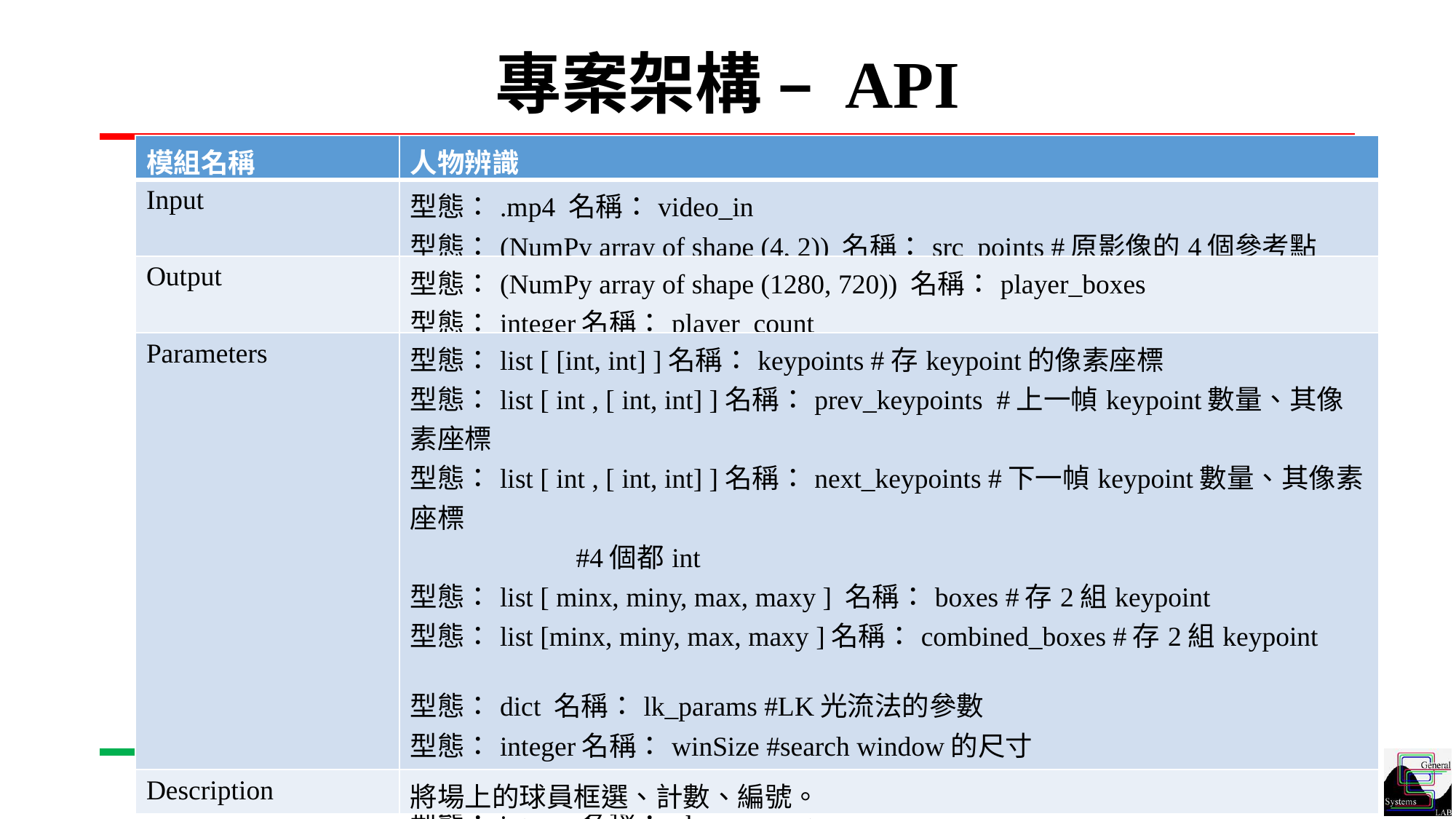

# 專案架構 – API
| 模組名稱 | 人物辨識 |
| --- | --- |
| Input | 型態：.mp4 名稱：video\_in 型態：(NumPy array of shape (4, 2)) 名稱：src\_points #原影像的4個參考點 |
| Output | 型態：(NumPy array of shape (1280, 720)) 名稱：player\_boxes 型態：integer名稱：player\_count |
| Parameters | 型態：list [ [int, int] ]名稱：keypoints #存keypoint的像素座標 型態：list [ int , [ int, int] ]名稱：prev\_keypoints #上一幀keypoint數量、其像素座標 型態：list [ int , [ int, int] ]名稱：next\_keypoints #下一幀keypoint數量、其像素座標 #4個都int 型態：list [ minx, miny, max, maxy ] 名稱：boxes #存2組keypoint 型態：list [minx, miny, max, maxy ]名稱：combined\_boxes #存2組keypoint 型態：dict 名稱：lk\_params #LK光流法的參數 型態：integer名稱：winSize #search window的尺寸 型態：integer名稱：maxLevel #LK光流法的迭帶次數 型態：integer名稱：player\_count |
| Description | 將場上的球員框選、計數、編號。 |
player